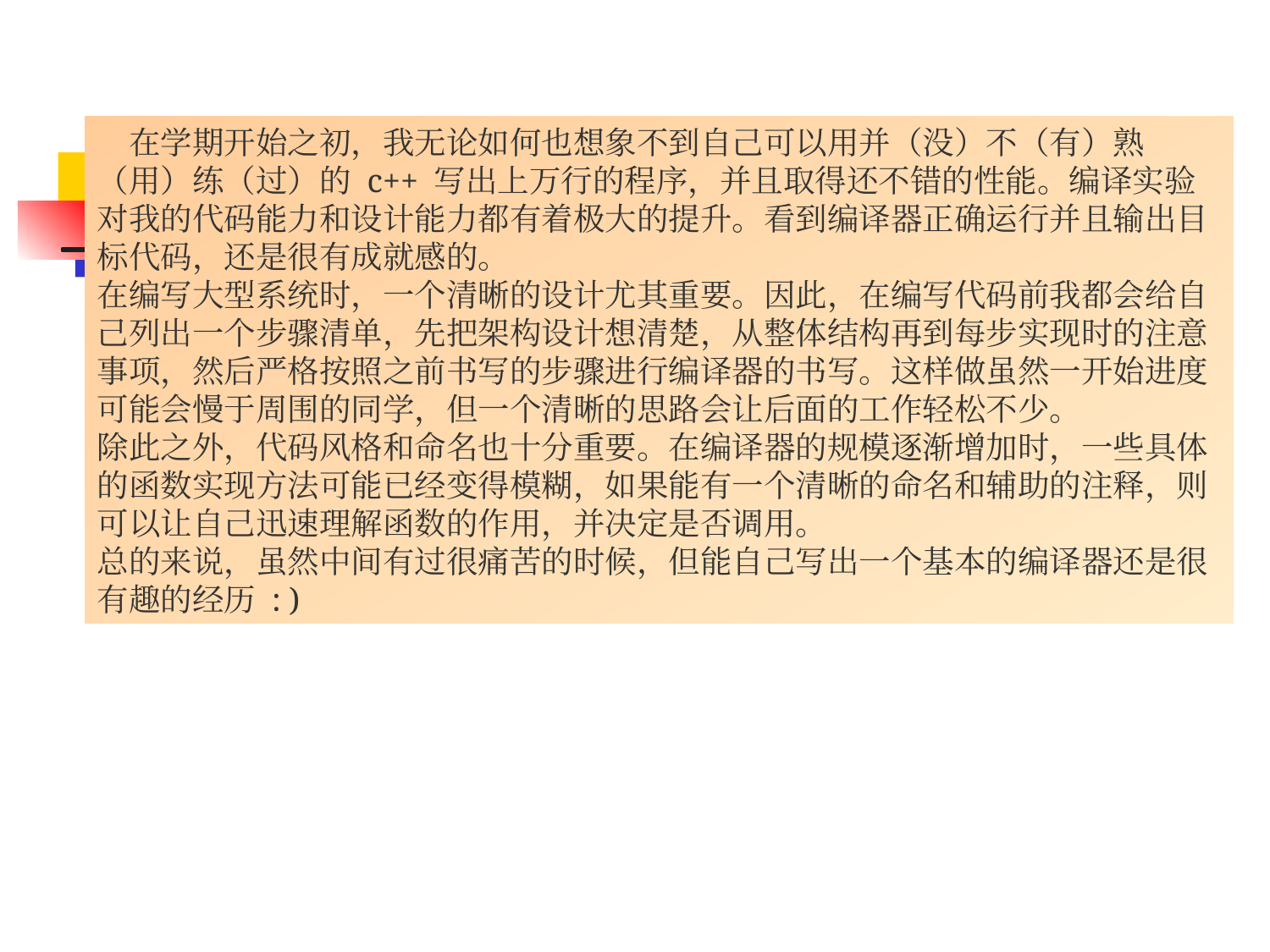

在学期开始之初，我无论如何也想象不到自己可以用并（没）不（有）熟（用）练（过）的 c++ 写出上万行的程序，并且取得还不错的性能。编译实验对我的代码能力和设计能力都有着极大的提升。看到编译器正确运行并且输出目标代码，还是很有成就感的。
在编写大型系统时，一个清晰的设计尤其重要。因此，在编写代码前我都会给自己列出一个步骤清单，先把架构设计想清楚，从整体结构再到每步实现时的注意事项，然后严格按照之前书写的步骤进行编译器的书写。这样做虽然一开始进度可能会慢于周围的同学，但一个清晰的思路会让后面的工作轻松不少。
除此之外，代码风格和命名也十分重要。在编译器的规模逐渐增加时，一些具体的函数实现方法可能已经变得模糊，如果能有一个清晰的命名和辅助的注释，则可以让自己迅速理解函数的作用，并决定是否调用。
总的来说，虽然中间有过很痛苦的时候，但能自己写出一个基本的编译器还是很有趣的经历 : )